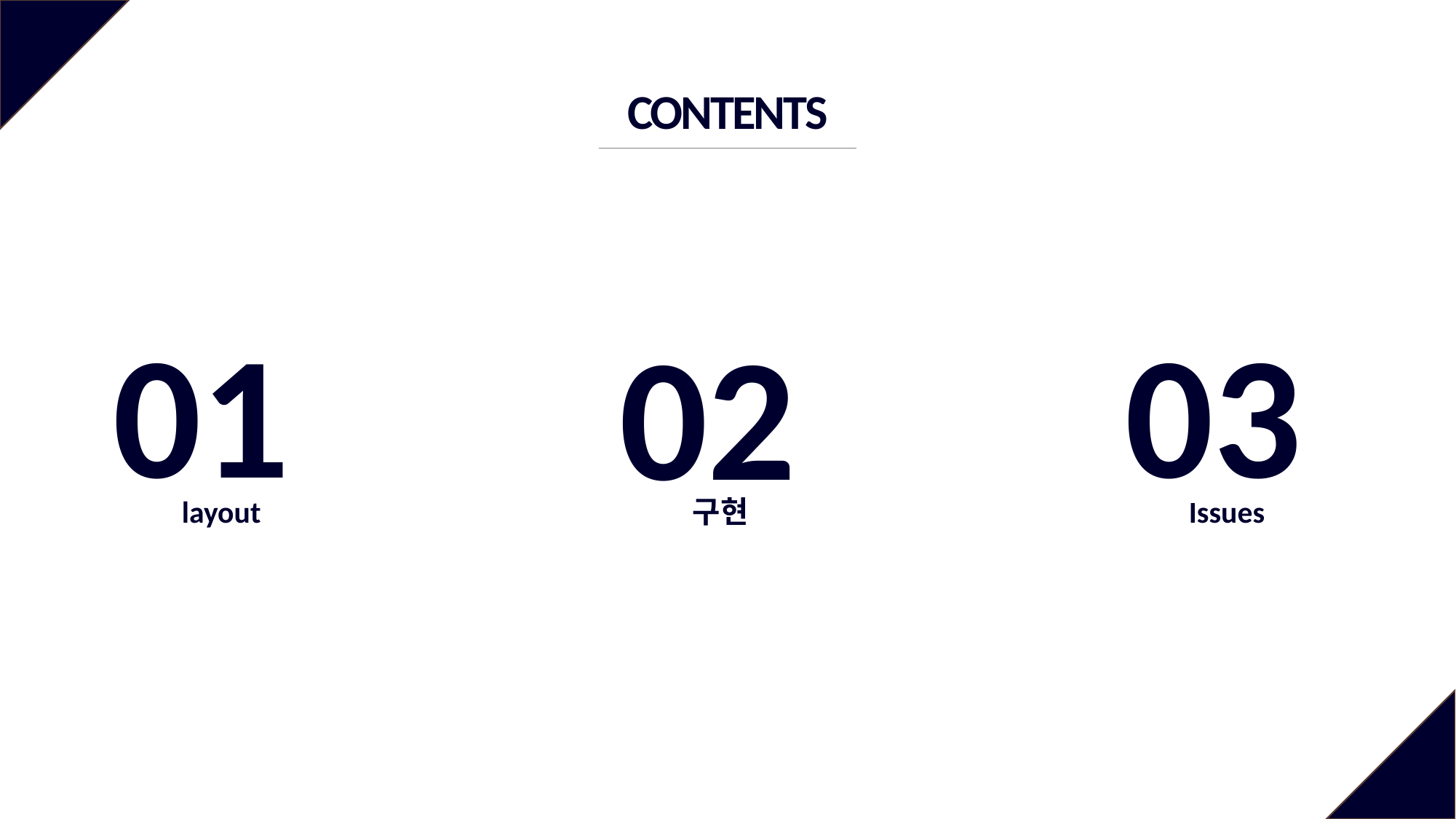

CONTENTS
01
03
02
layout
구현
Issues